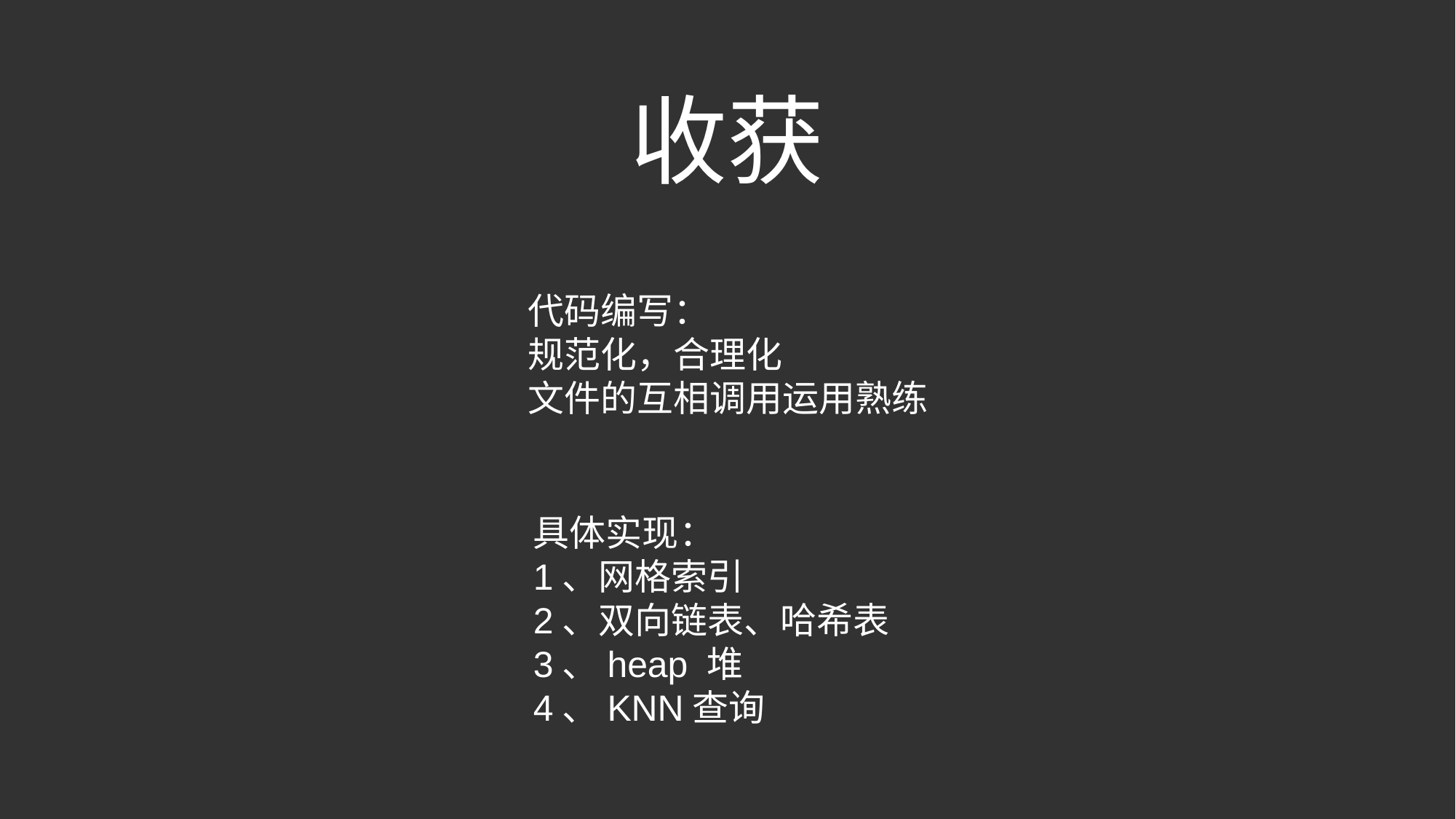

收获
代码编写：
规范化，合理化
文件的互相调用运用熟练
具体实现：
1、网格索引
2、双向链表、哈希表
3、heap 堆
4、KNN查询